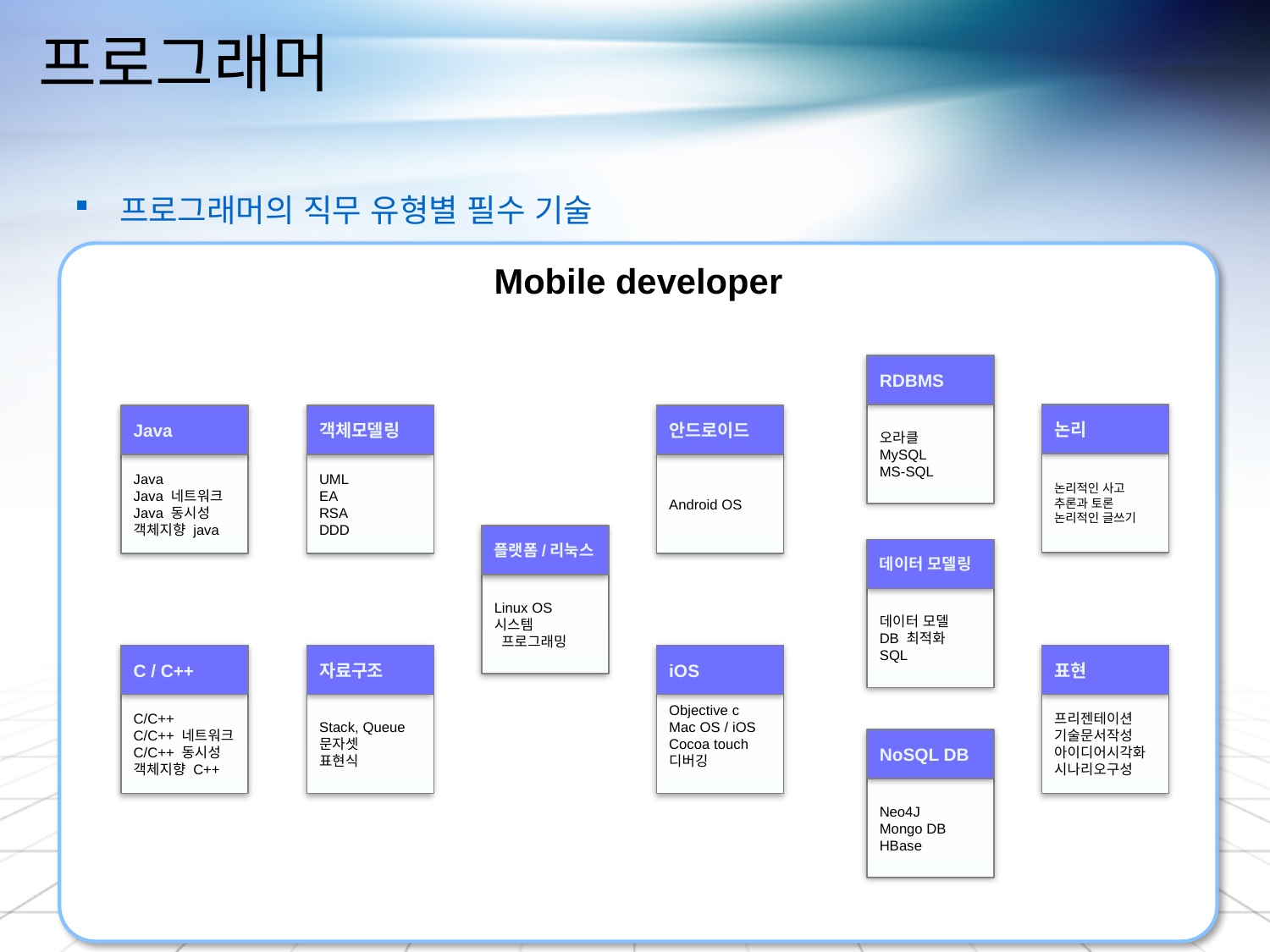

# 프로그래머
 프로그래머의 직무 유형별 필수 기술

Mobile developer
RDBMS
오라클
MySQL
MS-SQL
논리
논리적인 사고
추론과 토론
논리적인 글쓰기
Java
Java
Java 네트워크
Java 동시성
객체지향 java
객체모델링
UML
EA
RSA
DDD
안드로이드
Android OS
플랫폼/리눅스
Linux OS
시스템
 프로그래밍
데이터 모델링
데이터 모델
DB 최적화
SQL
C / C++
C/C++
C/C++ 네트워크
C/C++ 동시성
객체지향 C++
자료구조
Stack, Queue
문자셋
표현식
iOS
Objective c
Mac OS / iOS
Cocoa touch
디버깅

표현
프리젠테이션
기술문서작성
아이디어시각화
시나리오구성
NoSQL DB
Neo4J
Mongo DB
HBase